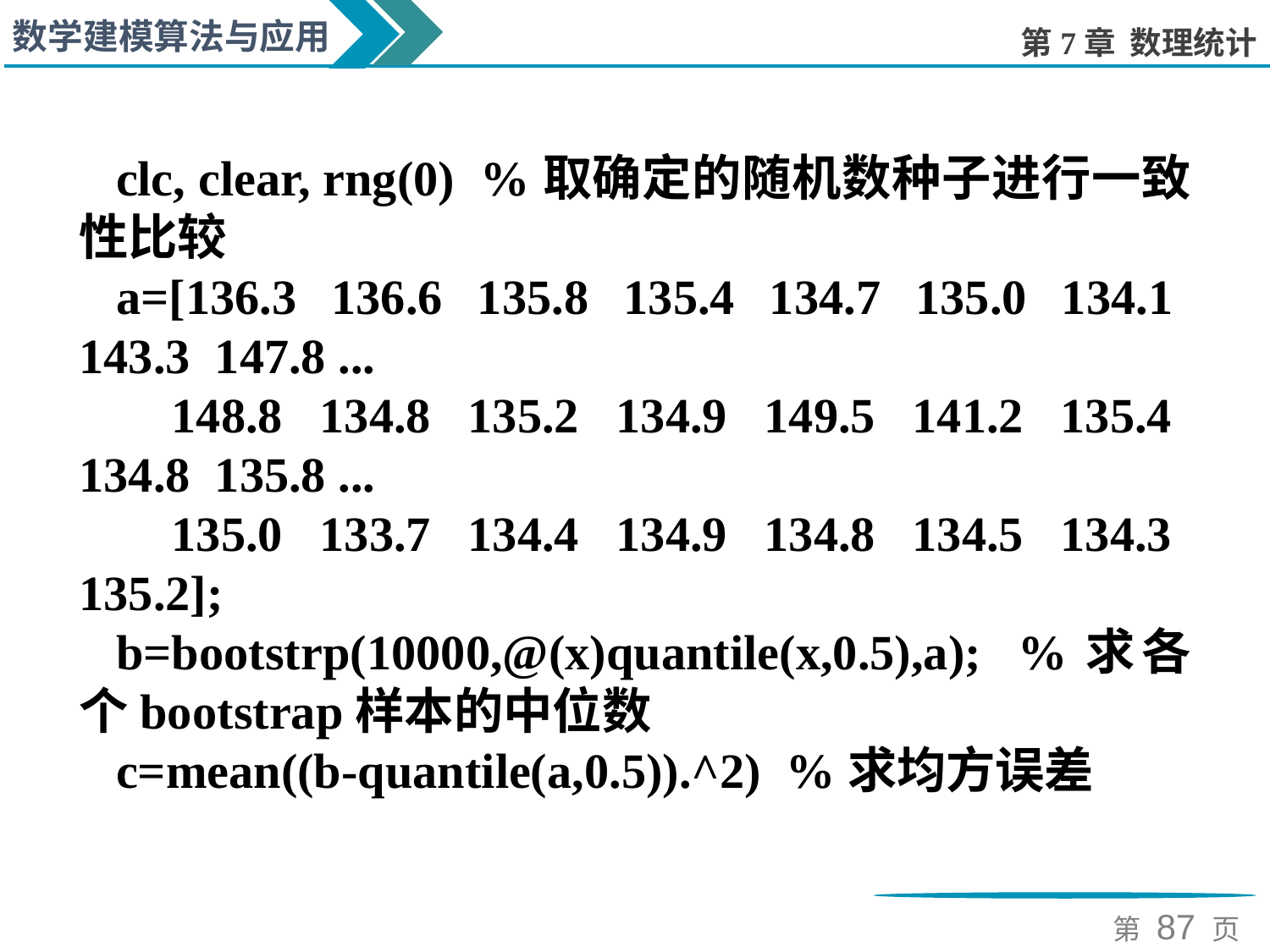

clc, clear, rng(0)  %取确定的随机数种子进行一致性比较
a=[136.3  136.6  135.8  135.4  134.7  135.0  134.1  143.3  147.8 ...
   148.8  134.8  135.2  134.9  149.5  141.2  135.4  134.8  135.8 ...
   135.0  133.7  134.4  134.9  134.8  134.5  134.3  135.2];
b=bootstrp(10000,@(x)quantile(x,0.5),a);  %求各个bootstrap样本的中位数
c=mean((b-quantile(a,0.5)).^2)  %求均方误差